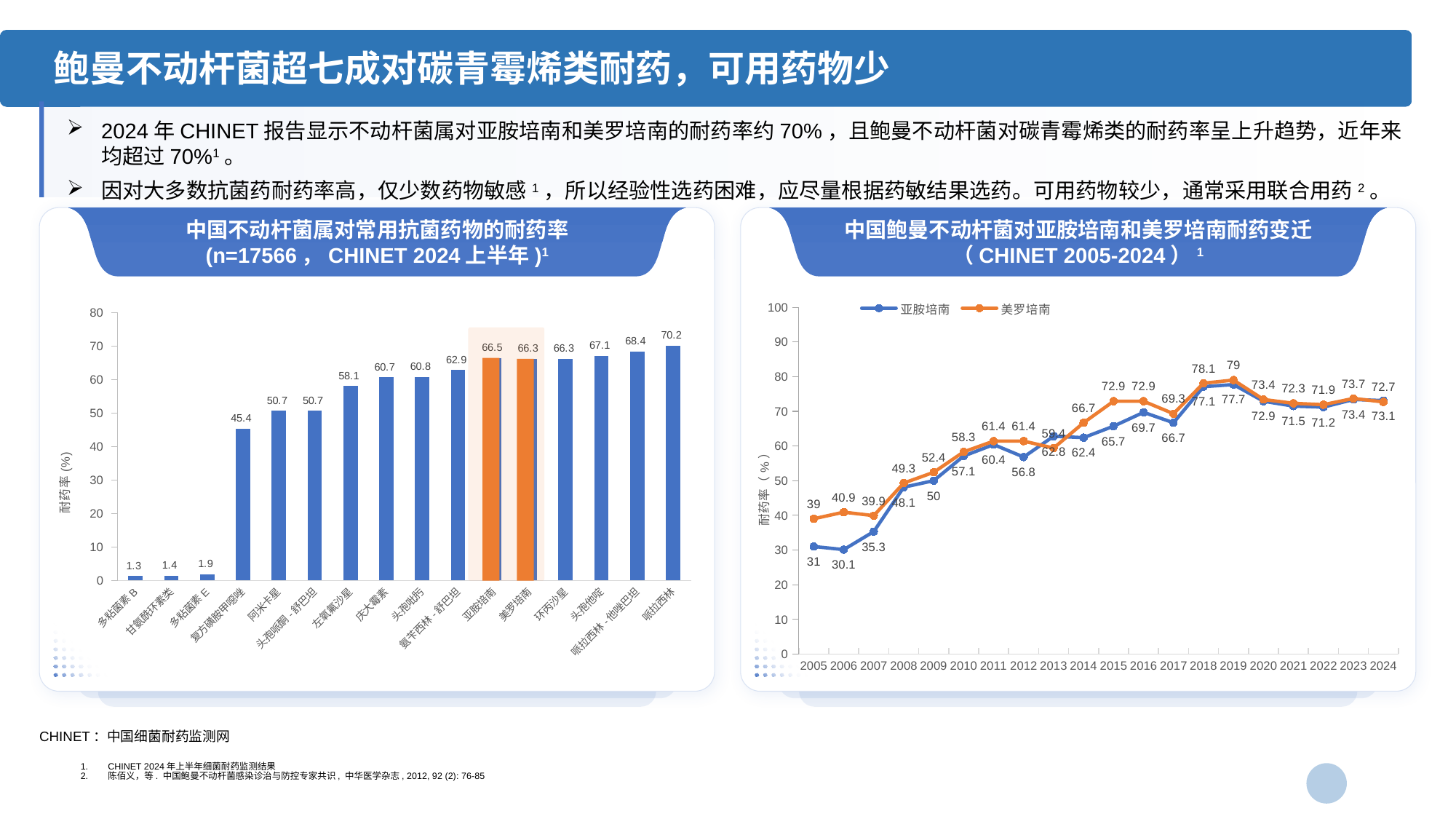

鲍曼不动杆菌超七成对碳青霉烯类耐药，可用药物少

2024年CHINET报告显示不动杆菌属对亚胺培南和美罗培南的耐药率约70%，且鲍曼不动杆菌对碳青霉烯类的耐药率呈上升趋势，近年来均超过70%1。
因对大多数抗菌药耐药率高，仅少数药物敏感1，所以经验性选药困难，应尽量根据药敏结果选药。可用药物较少，通常采用联合用药2。

中国不动杆菌属对常用抗菌药物的耐药率
(n=17566，CHINET 2024上半年)1

中国鲍曼不动杆菌对亚胺培南和美罗培南耐药变迁
（CHINET 2005-2024）1

### Chart

| Category | 耐药率（%） |
|---|---|
| 多粘菌素B | 1.3 |
| 甘氨酰环素类 | 1.4 |
| 多粘菌素E | 1.9 |
| 复方磺胺甲噁唑 | 45.4 |
| 阿米卡星 | 50.7 |
| 头孢哌酮-舒巴坦 | 50.7 |
| 左氧氟沙星 | 58.1 |
| 庆大霉素 | 60.7 |
| 头孢吡肟 | 60.8 |
| 氨苄西林-舒巴坦 | 62.9 |
| 亚胺培南 | 66.5 |
| 美罗培南 | 66.3 |
| 环丙沙星 | 66.3 |
| 头孢他啶 | 67.1 |
| 哌拉西林-他唑巴坦 | 68.4 |
| 哌拉西林 | 70.2 |

### Chart

| Category | 亚胺培南 | 美罗培南 |
|---|---|---|
| 2005 | 31.0 | 39.0 |
| 2006 | 30.1 | 40.9 |
| 2007 | 35.3 | 39.9 |
| 2008 | 48.1 | 49.3 |
| 2009 | 50.0 | 52.4 |
| 2010 | 57.1 | 58.3 |
| 2011 | 60.4 | 61.4 |
| 2012 | 56.8 | 61.4 |
| 2013 | 62.8 | 59.4 |
| 2014 | 62.4 | 66.7 |
| 2015 | 65.7 | 72.9 |
| 2016 | 69.7 | 72.9 |
| 2017 | 66.7 | 69.3 |
| 2018 | 77.1 | 78.1 |
| 2019 | 77.7 | 79.0 |
| 2020 | 72.9 | 73.4 |
| 2021 | 71.5 | 72.3 |
| 2022 | 71.2 | 71.9 |
| 2023 | 73.4 | 73.7 |
| 2024 | 73.1 | 72.7 |

CHINET：中国细菌耐药监测网
CHINET 2024年上半年细菌耐药监测结果
陈佰义，等. 中国鲍曼不动杆菌感染诊治与防控专家共识, 中华医学杂志, 2012, 92 (2): 76-85